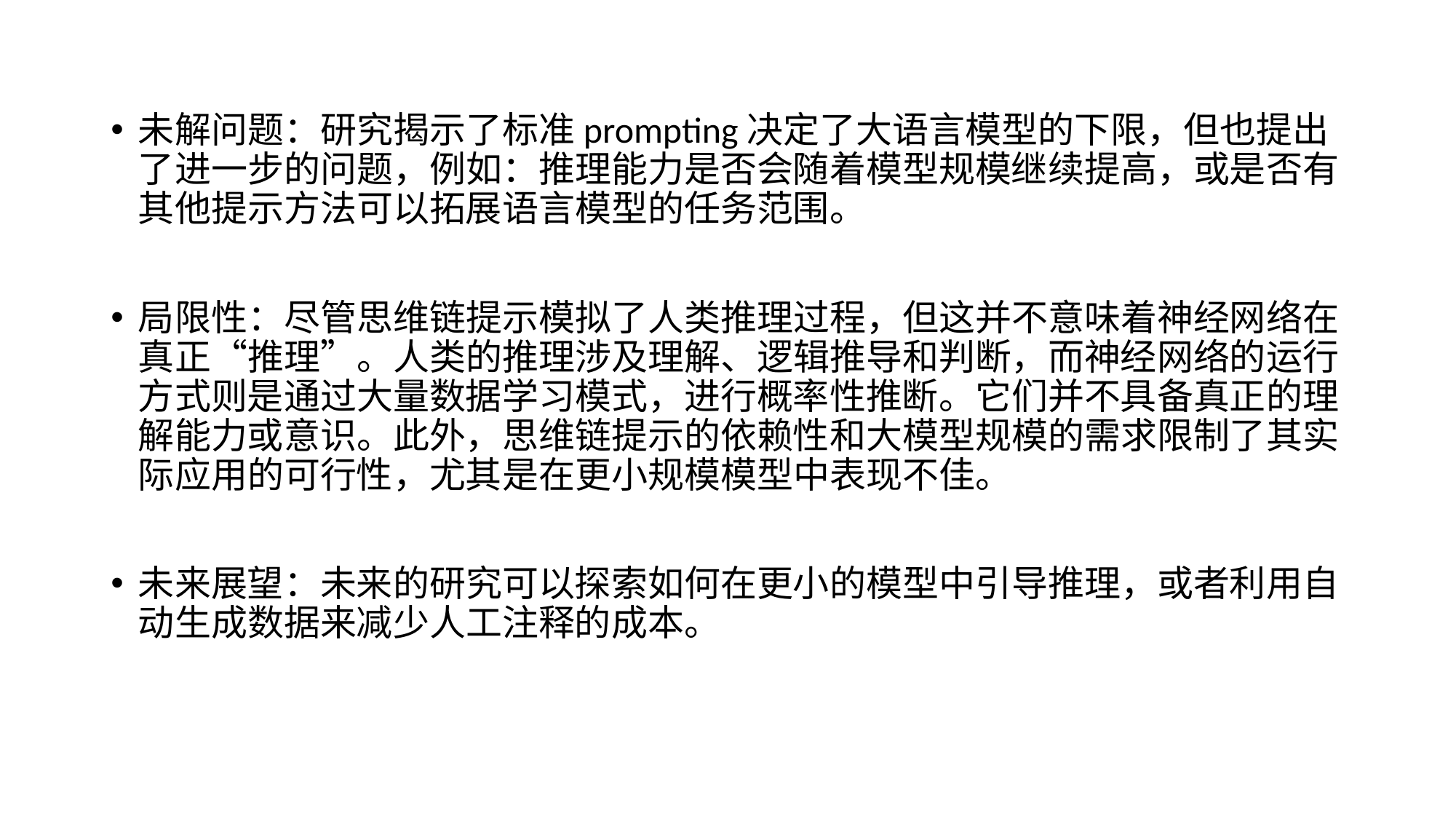

未解问题：研究揭示了标准prompting决定了大语言模型的下限，但也提出了进一步的问题，例如：推理能力是否会随着模型规模继续提高，或是否有其他提示方法可以拓展语言模型的任务范围。

局限性：尽管思维链提示模拟了人类推理过程，但这并不意味着神经网络在真正“推理”。人类的推理涉及理解、逻辑推导和判断，而神经网络的运行方式则是通过大量数据学习模式，进行概率性推断。它们并不具备真正的理解能力或意识。此外，思维链提示的依赖性和大模型规模的需求限制了其实际应用的可行性，尤其是在更小规模模型中表现不佳。

未来展望：未来的研究可以探索如何在更小的模型中引导推理，或者利用自动生成数据来减少人工注释的成本。